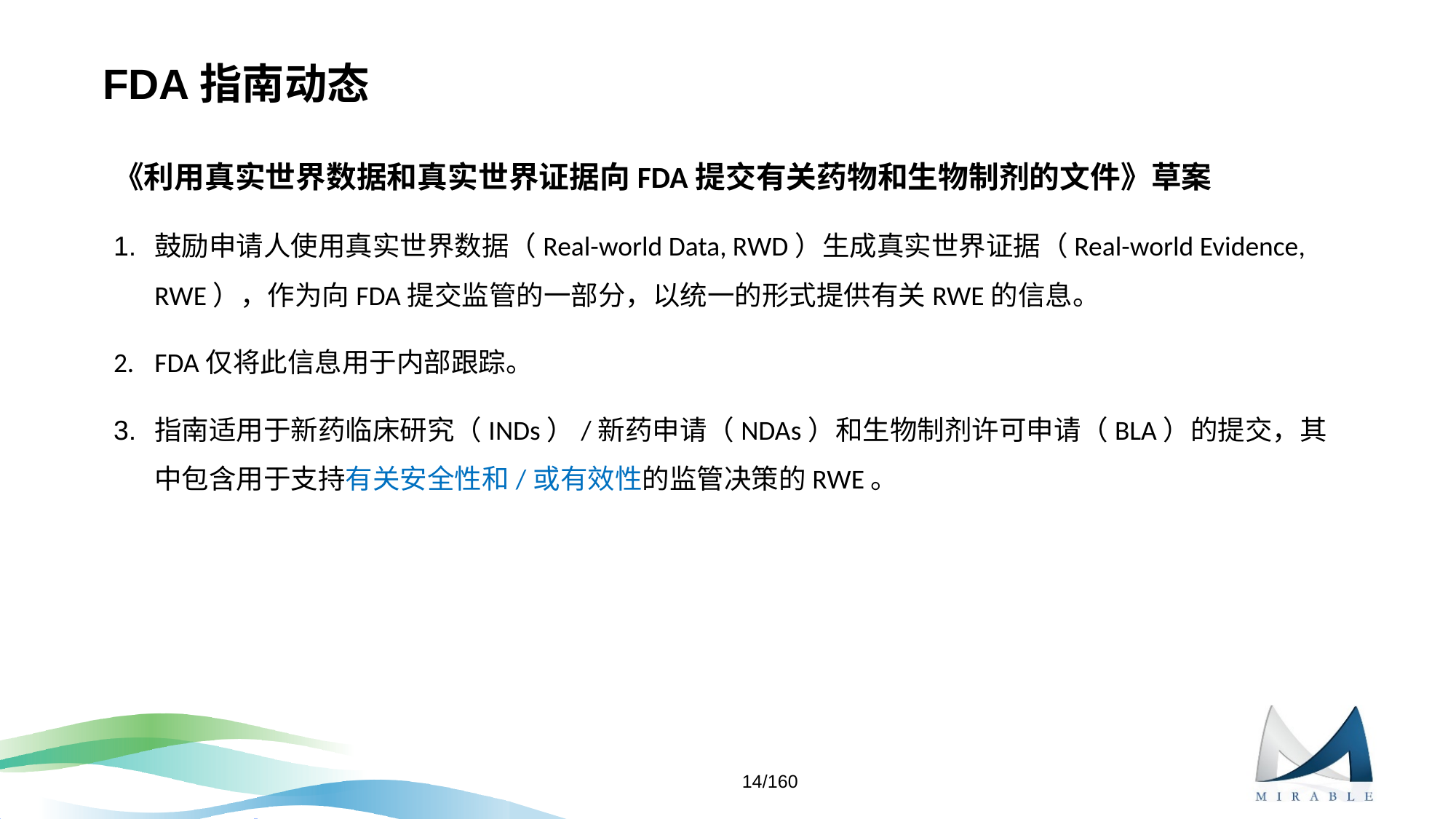

# FDA指南动态
《利用真实世界数据和真实世界证据向FDA提交有关药物和生物制剂的文件》草案
鼓励申请人使用真实世界数据（Real-world Data, RWD）生成真实世界证据（Real-world Evidence, RWE），作为向FDA提交监管的一部分，以统一的形式提供有关RWE的信息。
FDA仅将此信息用于内部跟踪。
指南适用于新药临床研究（INDs）/新药申请（NDAs）和生物制剂许可申请（BLA）的提交，其中包含用于支持有关安全性和/或有效性的监管决策的RWE。
14/160